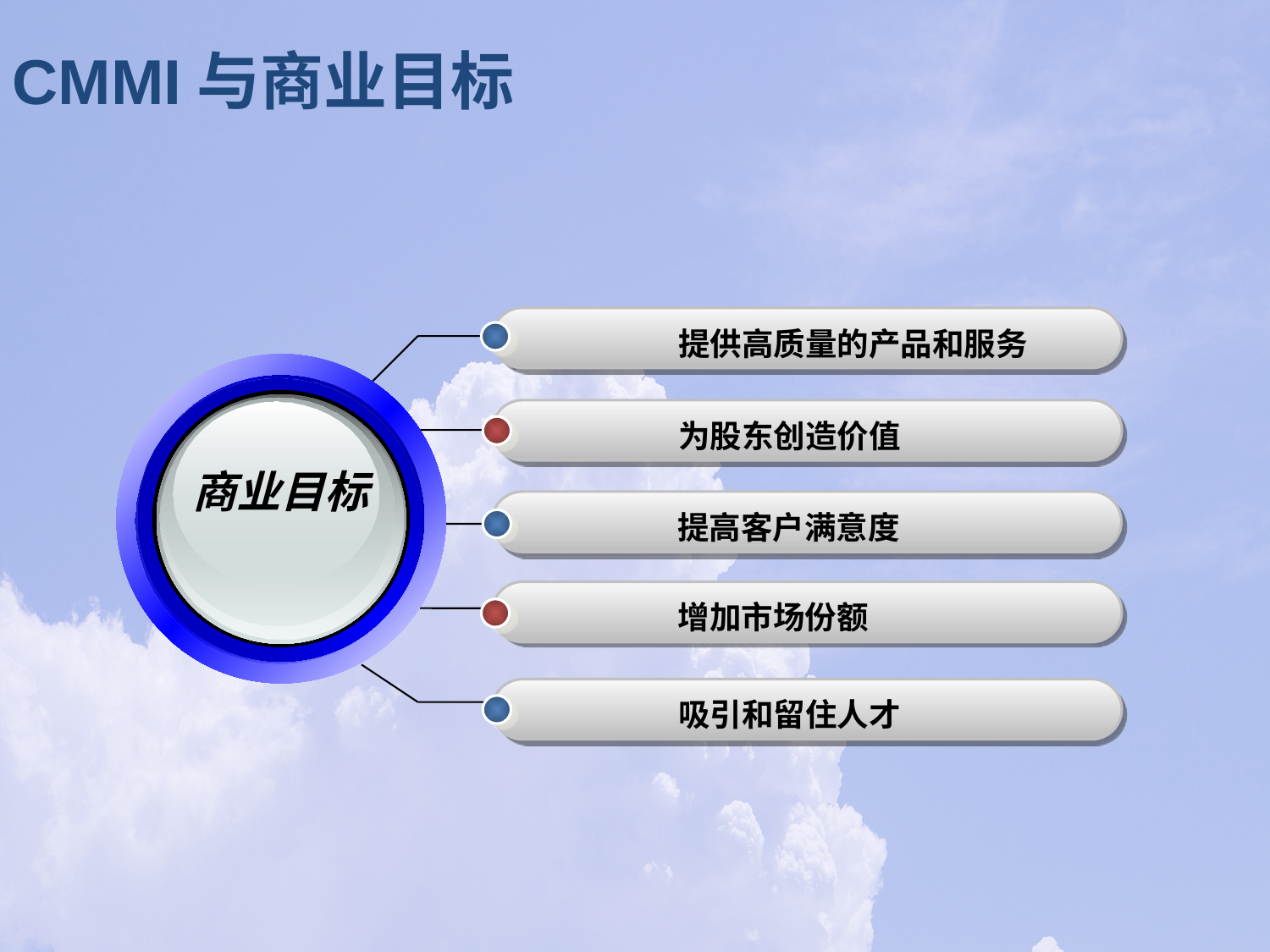

CMMI与商业目标

提供高质量的产品和服务

商业目标

为股东创造价值

提高客户满意度

增加市场份额

吸引和留住人才